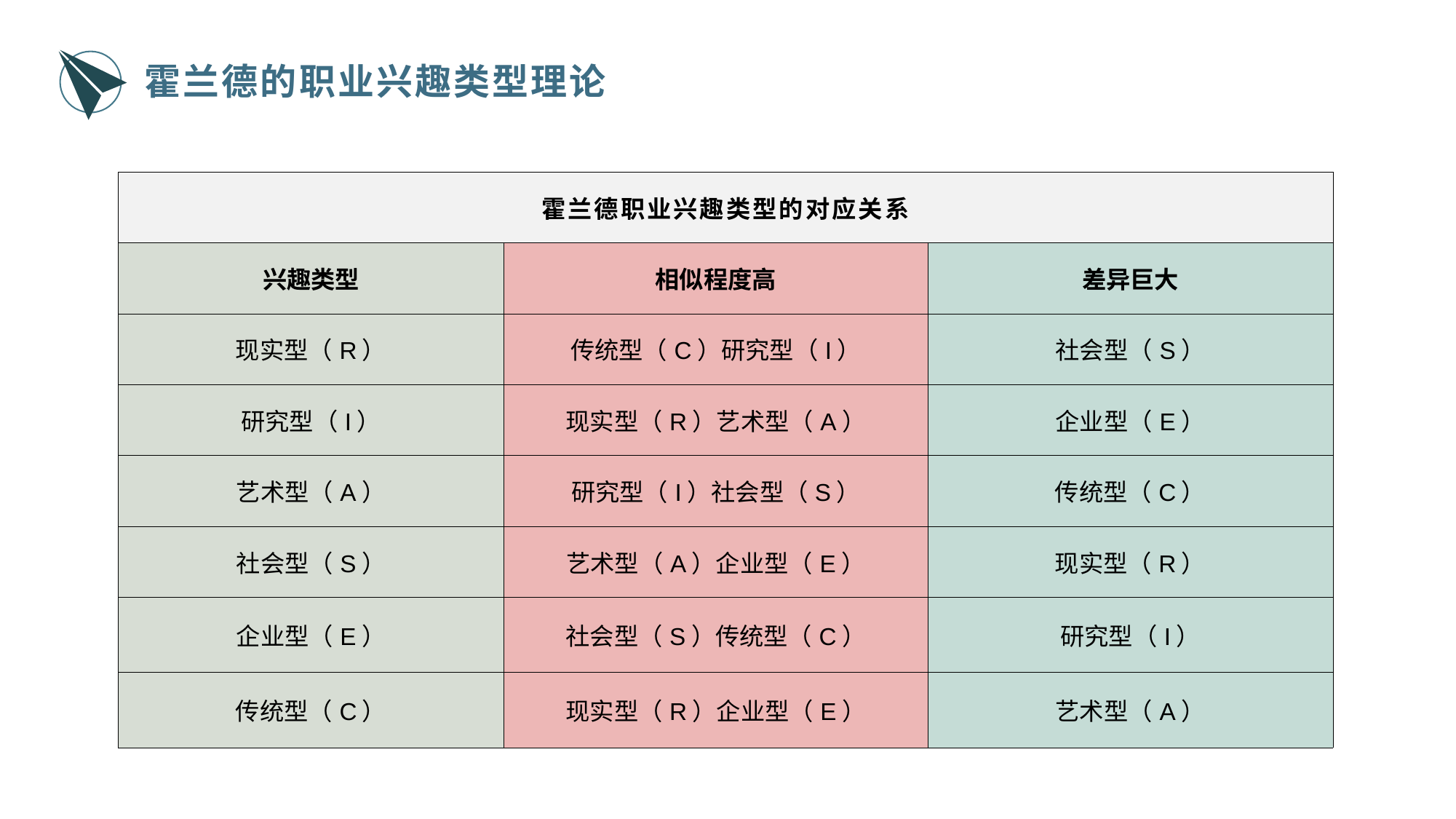

霍兰德的职业兴趣类型理论
| 霍兰德职业兴趣类型的对应关系 |  |  |
| --- | --- | --- |
| 兴趣类型 | 相似程度高 | 差异巨大 |
| 现实型（R） | 传统型（C）研究型（I） | 社会型（S） |
| 研究型（I） | 现实型（R）艺术型（A） | 企业型（E） |
| 艺术型（A） | 研究型（I）社会型（S） | 传统型（C） |
| 社会型（S） | 艺术型（A）企业型（E） | 现实型（R） |
| 企业型（E） | 社会型（S）传统型（C） | 研究型（I） |
| 传统型（C） | 现实型（R）企业型（E） | 艺术型（A） |